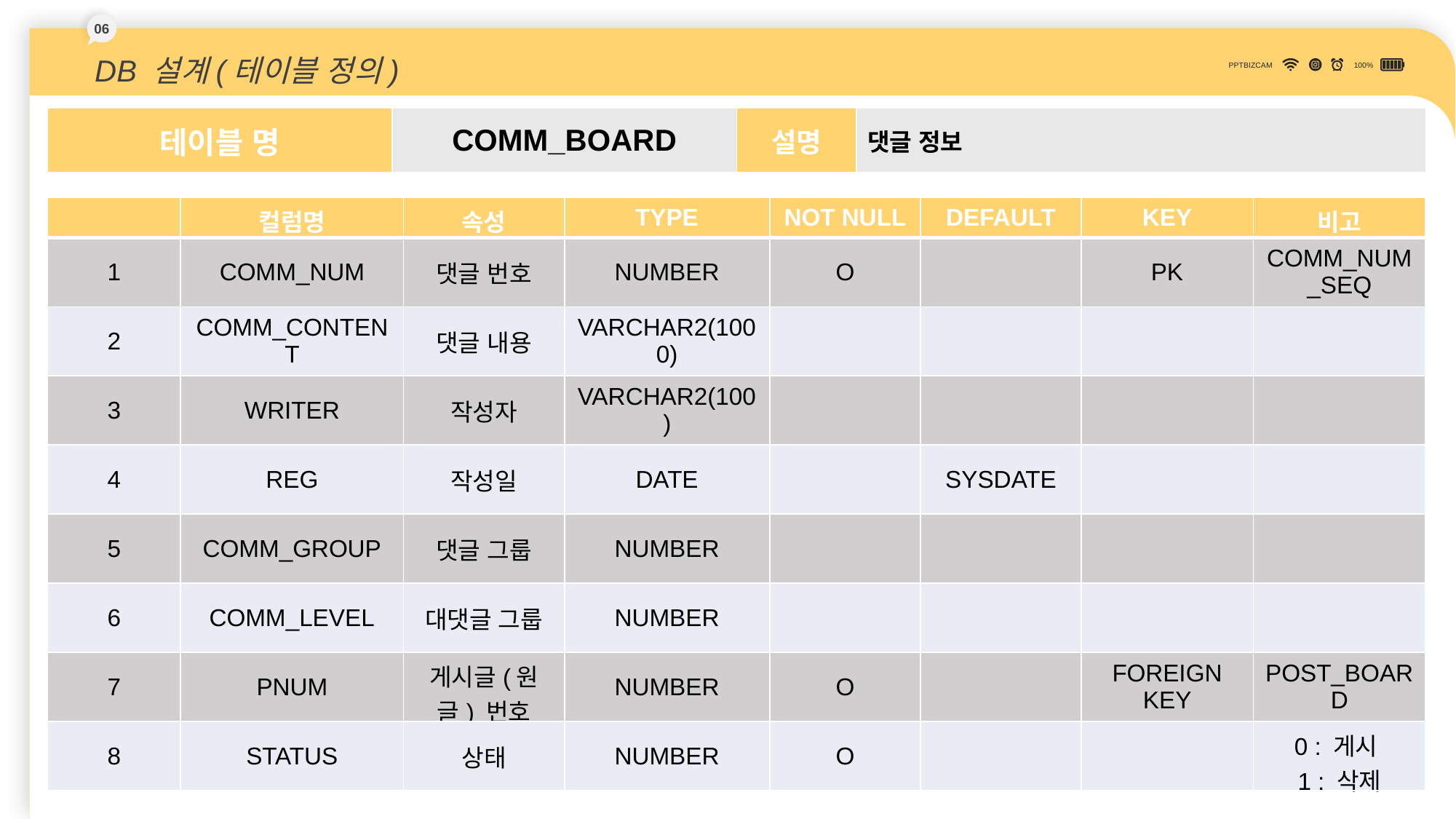

06
DB 설계(테이블 정의)

PPTBIZCAM
100%

| 테이블 명 | COMM\_BOARD | 설명 | 댓글 정보 |
| --- | --- | --- | --- |
|  | 컬럼명 | 속성 | TYPE | NOT NULL | DEFAULT | KEY | 비고 |
| --- | --- | --- | --- | --- | --- | --- | --- |
| 1 | COMM\_NUM | 댓글 번호 | NUMBER | O |  | PK | COMM\_NUM\_SEQ |
| 2 | COMM\_CONTENT | 댓글 내용 | VARCHAR2(1000) |  |  |  |  |
| 3 | WRITER | 작성자 | VARCHAR2(100) |  |  |  |  |
| 4 | REG | 작성일 | DATE |  | SYSDATE |  |  |
| 5 | COMM\_GROUP | 댓글 그룹 | NUMBER |  |  |  |  |
| 6 | COMM\_LEVEL | 대댓글 그룹 | NUMBER |  |  |  |  |
| 7 | PNUM | 게시글(원글) 번호 | NUMBER | O |  | FOREIGN KEY | POST\_BOARD |
| 8 | STATUS | 상태 | NUMBER | O |  |  | 0 : 게시 1 : 삭제 |
37